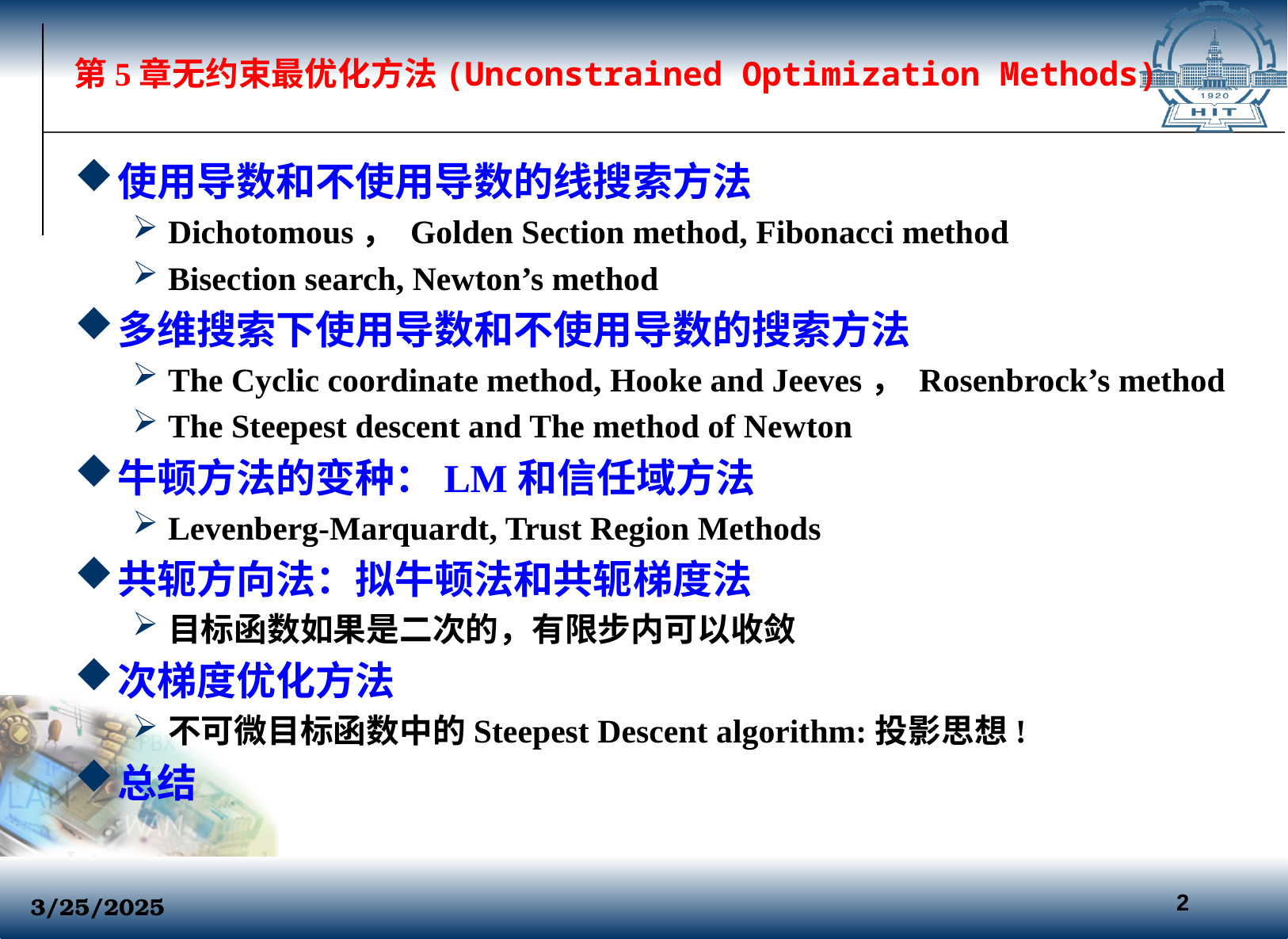

# 第5章无约束最优化方法(Unconstrained Optimization Methods)
使用导数和不使用导数的线搜索方法
Dichotomous， Golden Section method, Fibonacci method
Bisection search, Newton’s method
多维搜索下使用导数和不使用导数的搜索方法
The Cyclic coordinate method, Hooke and Jeeves， Rosenbrock’s method
The Steepest descent and The method of Newton
牛顿方法的变种：LM和信任域方法
Levenberg-Marquardt, Trust Region Methods
共轭方向法：拟牛顿法和共轭梯度法
目标函数如果是二次的，有限步内可以收敛
次梯度优化方法
不可微目标函数中的Steepest Descent algorithm:投影思想!
总结